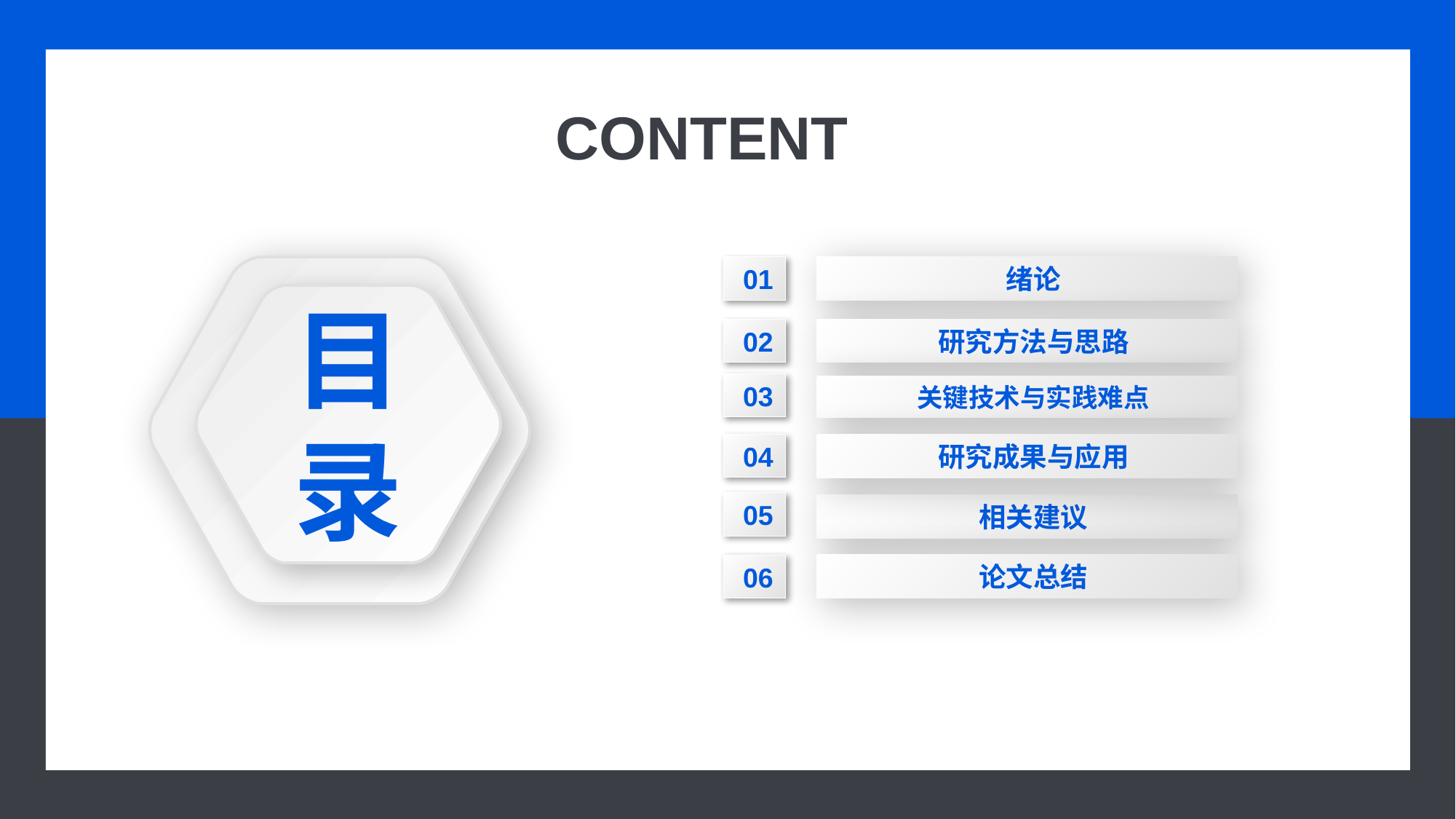

CONTENT

目录
 01
 绪论
 02
 研究方法与思路
 03
 关键技术与实践难点
 04
 研究成果与应用
 05
 相关建议
 论文总结
 06